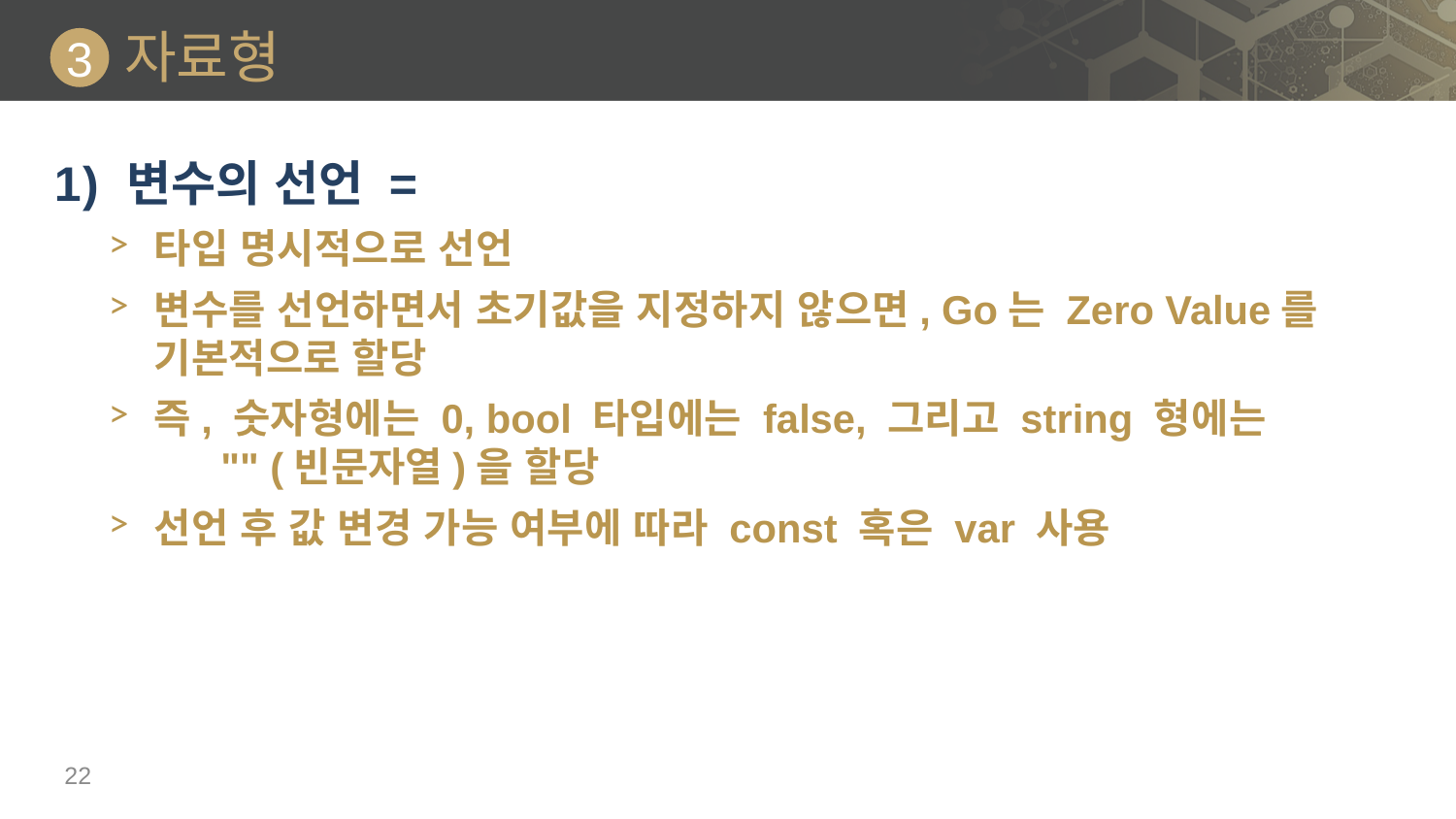

# 자료형
3
변수의 선언 =
타입 명시적으로 선언
변수를 선언하면서 초기값을 지정하지 않으면, Go는 Zero Value를       기본적으로 할당
즉, 숫자형에는 0, bool 타입에는 false, 그리고 string 형에는                 "" (빈문자열)을 할당
선언 후 값 변경 가능 여부에 따라 const 혹은 var 사용
22